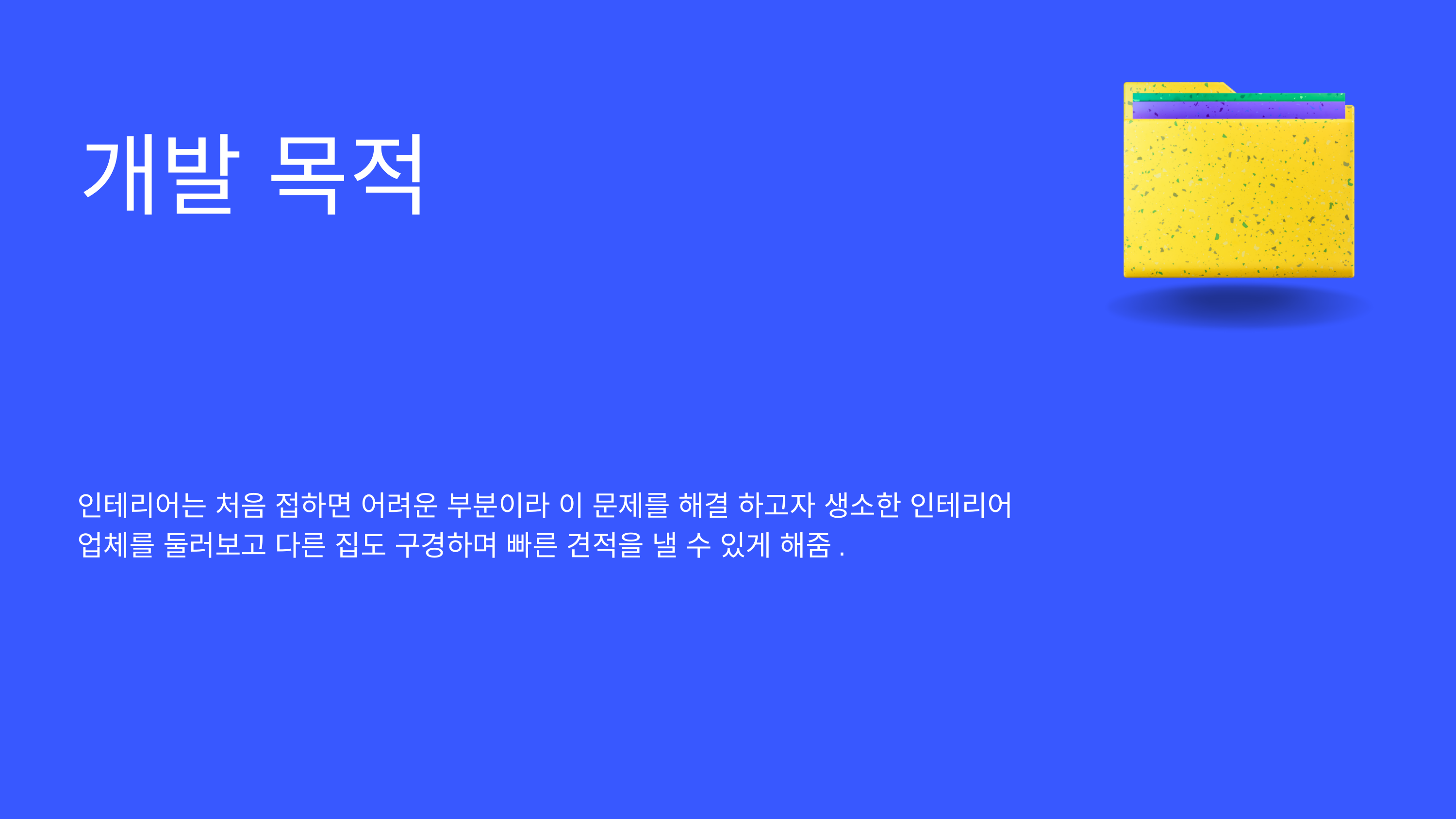

개발 목적
인테리어는 처음 접하면 어려운 부분이라 이 문제를 해결 하고자 생소한 인테리어 업체를 둘러보고 다른 집도 구경하며 빠른 견적을 낼 수 있게 해줌.